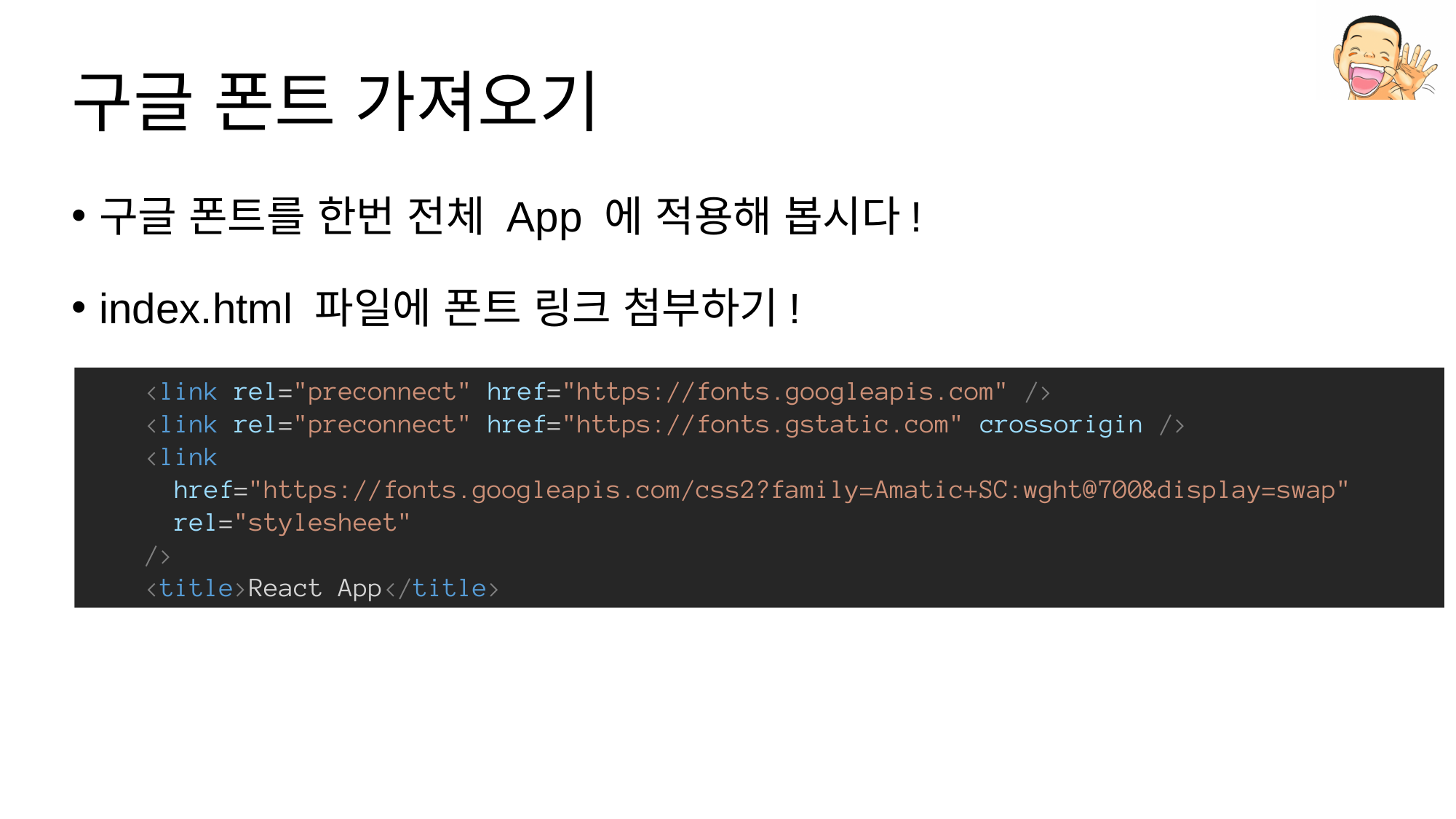

# 구글 폰트 가져오기
구글 폰트를 한번 전체 App 에 적용해 봅시다!
index.html 파일에 폰트 링크 첨부하기!
    <link rel="preconnect" href="https://fonts.googleapis.com" />
    <link rel="preconnect" href="https://fonts.gstatic.com" crossorigin />
    <link
      href="https://fonts.googleapis.com/css2?family=Amatic+SC:wght@700&display=swap"
      rel="stylesheet"
    />
    <title>React App</title>